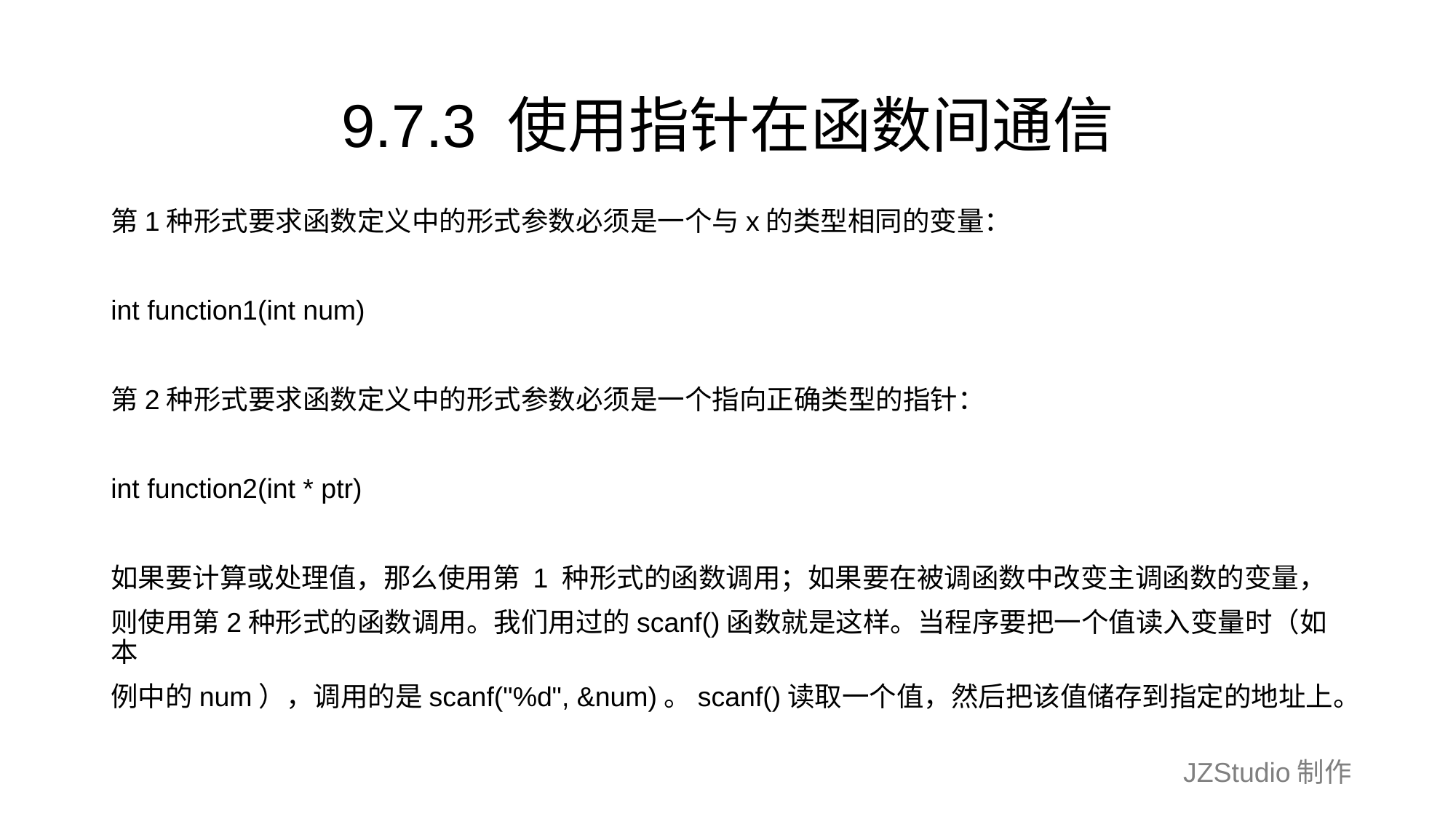

# 9.7.3 使用指针在函数间通信
第1种形式要求函数定义中的形式参数必须是一个与x的类型相同的变量：

int function1(int num)

第2种形式要求函数定义中的形式参数必须是一个指向正确类型的指针：

int function2(int * ptr)

如果要计算或处理值，那么使用第 1 种形式的函数调用；如果要在被调函数中改变主调函数的变量，
则使用第2种形式的函数调用。我们用过的scanf()函数就是这样。当程序要把一个值读入变量时（如本
例中的num），调用的是scanf("%d", &num)。scanf()读取一个值，然后把该值储存到指定的地址上。